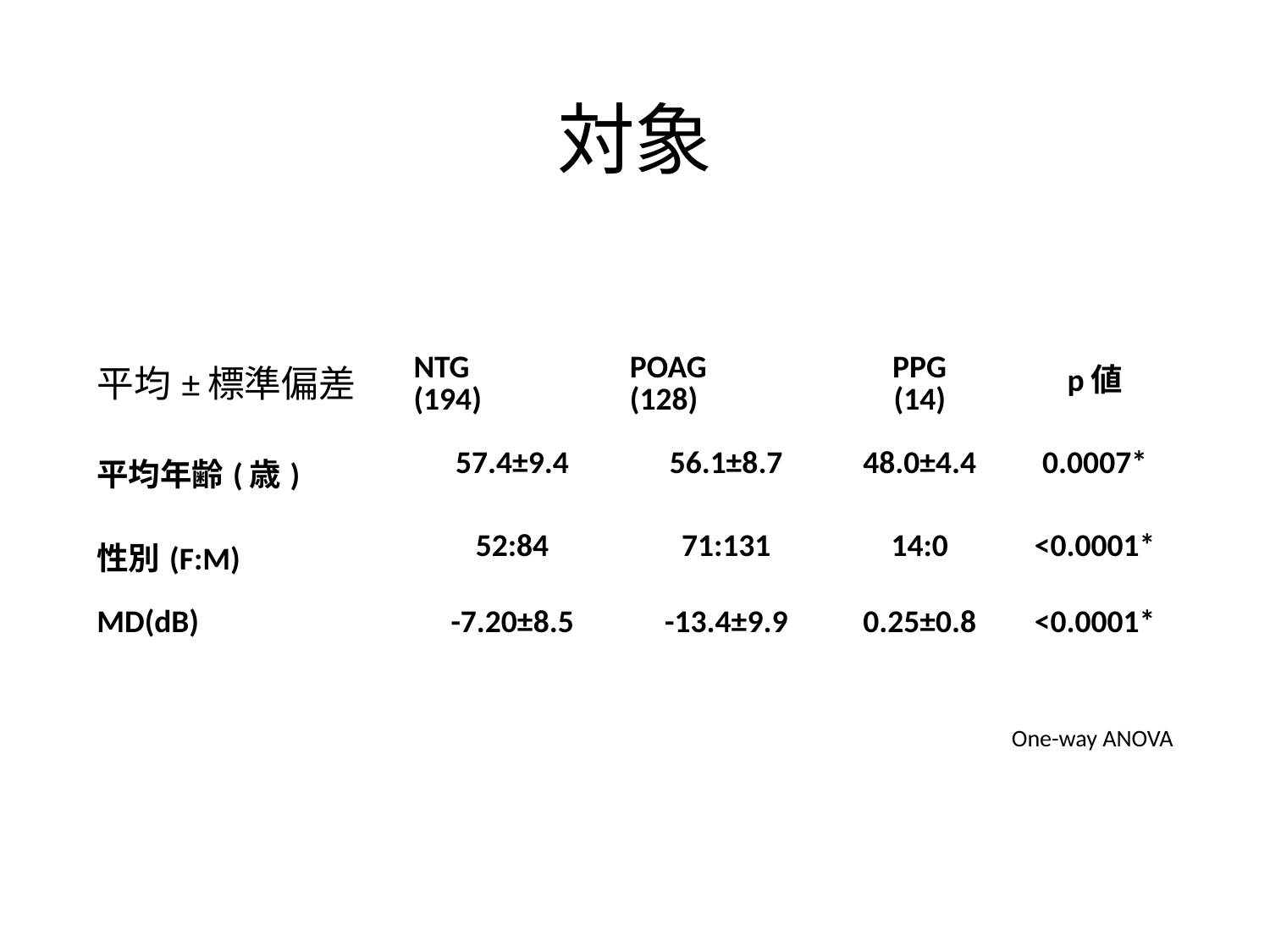

# 対象
| 平均±標準偏差 | NTG (194) | POAG (128) | PPG (14) | p値 |
| --- | --- | --- | --- | --- |
| 平均年齢(歳) | 57.4±9.4 | 56.1±8.7 | 48.0±4.4 | 0.0007\* |
| 性別(F:M) | 52:84 | 71:131 | 14:0 | <0.0001\* |
| MD(dB) | -7.20±8.5 | -13.4±9.9 | 0.25±0.8 | <0.0001\* |
One-way ANOVA